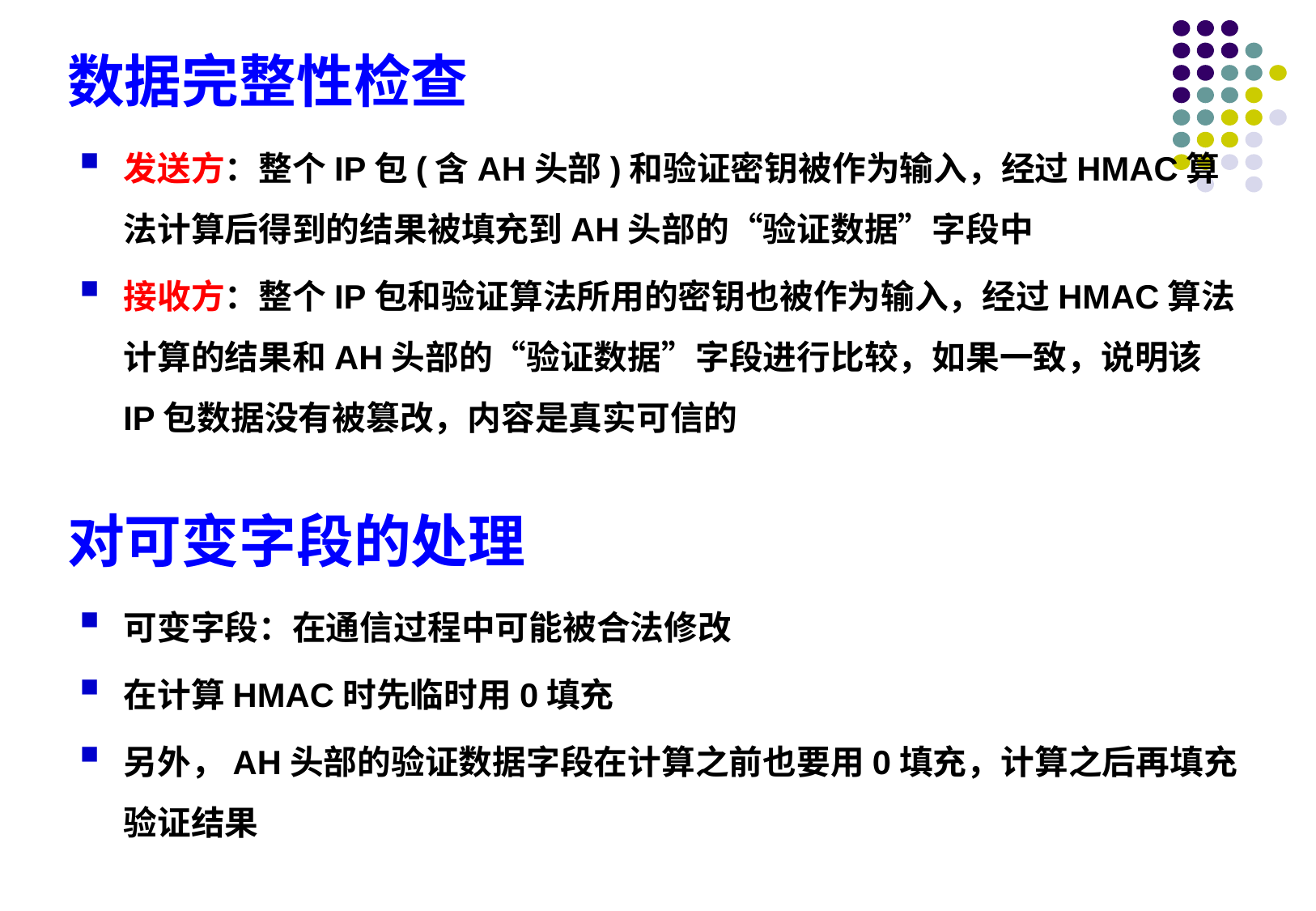

# 数据完整性检查
发送方：整个IP包(含AH头部)和验证密钥被作为输入，经过HMAC算法计算后得到的结果被填充到AH头部的“验证数据”字段中
接收方：整个IP包和验证算法所用的密钥也被作为输入，经过HMAC算法计算的结果和AH头部的“验证数据”字段进行比较，如果一致，说明该IP包数据没有被篡改，内容是真实可信的

对可变字段的处理
可变字段：在通信过程中可能被合法修改
在计算HMAC时先临时用0填充
另外，AH头部的验证数据字段在计算之前也要用0填充，计算之后再填充验证结果